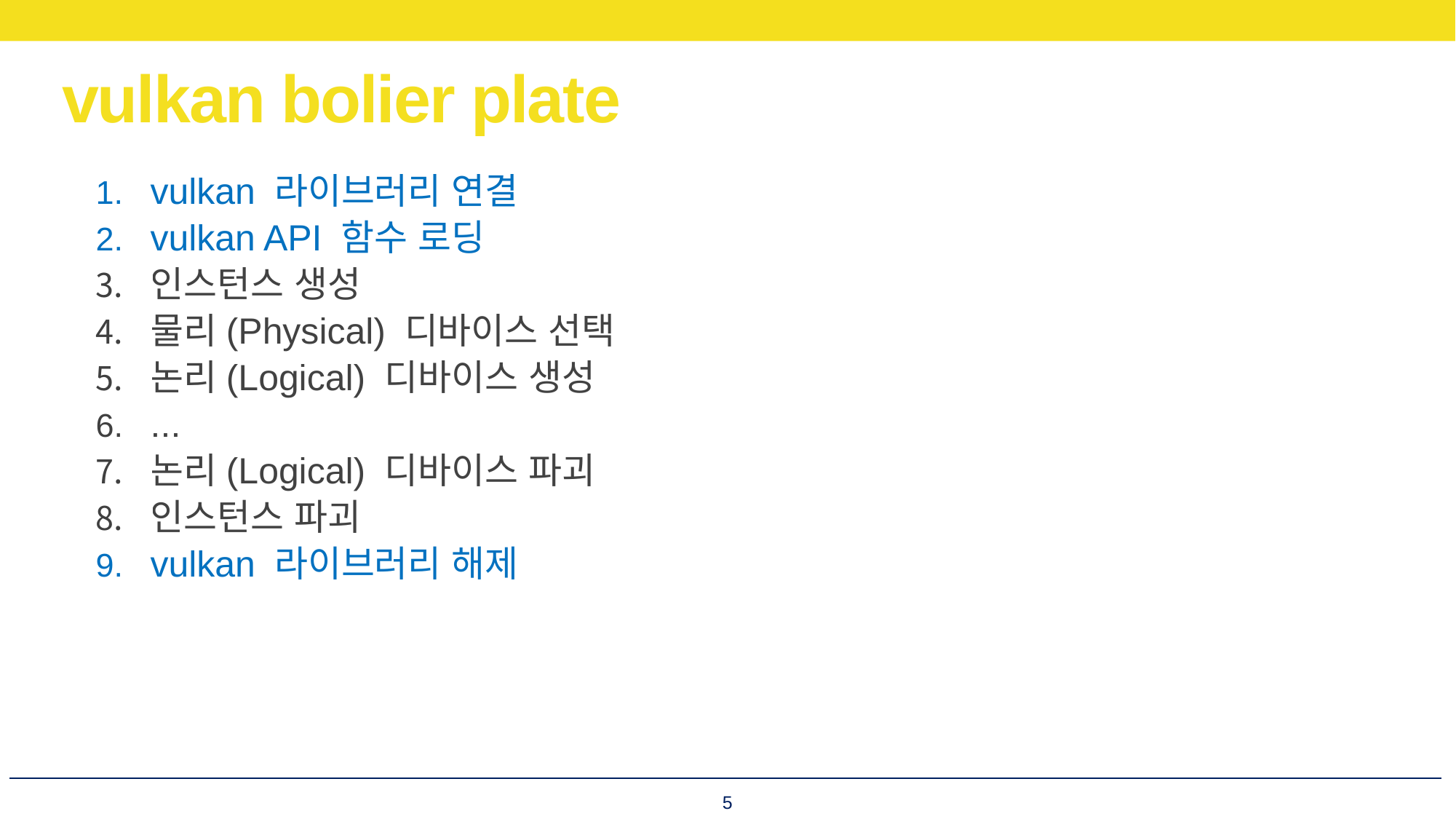

# vulkan bolier plate
vulkan 라이브러리 연결
vulkan API 함수 로딩
인스턴스 생성
물리(Physical) 디바이스 선택
논리(Logical) 디바이스 생성
...
논리(Logical) 디바이스 파괴
인스턴스 파괴
vulkan 라이브러리 해제

5